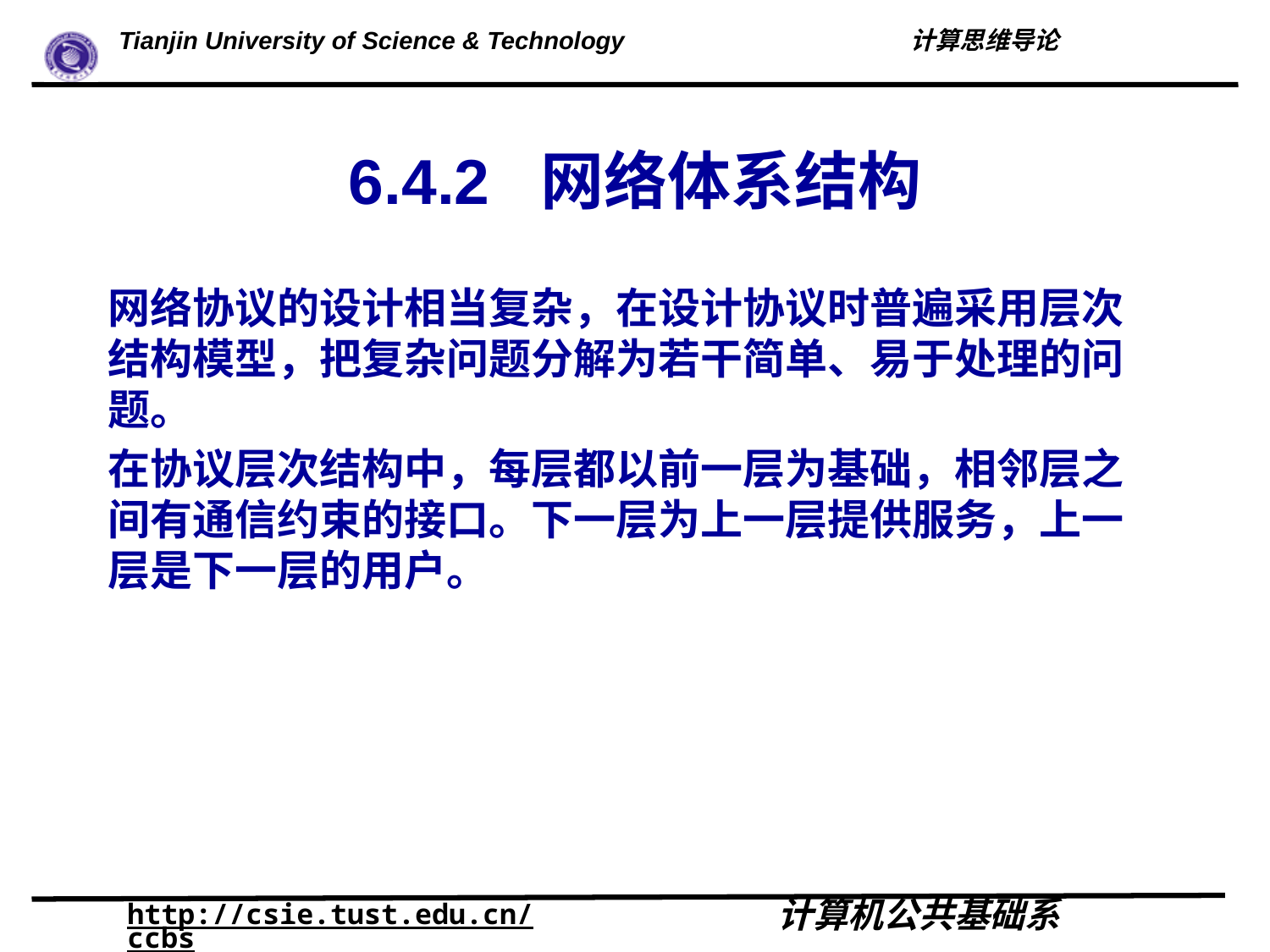

# 6.4.2  网络体系结构
网络协议的设计相当复杂，在设计协议时普遍采用层次结构模型，把复杂问题分解为若干简单、易于处理的问题。
在协议层次结构中，每层都以前一层为基础，相邻层之间有通信约束的接口。下一层为上一层提供服务，上一层是下一层的用户。